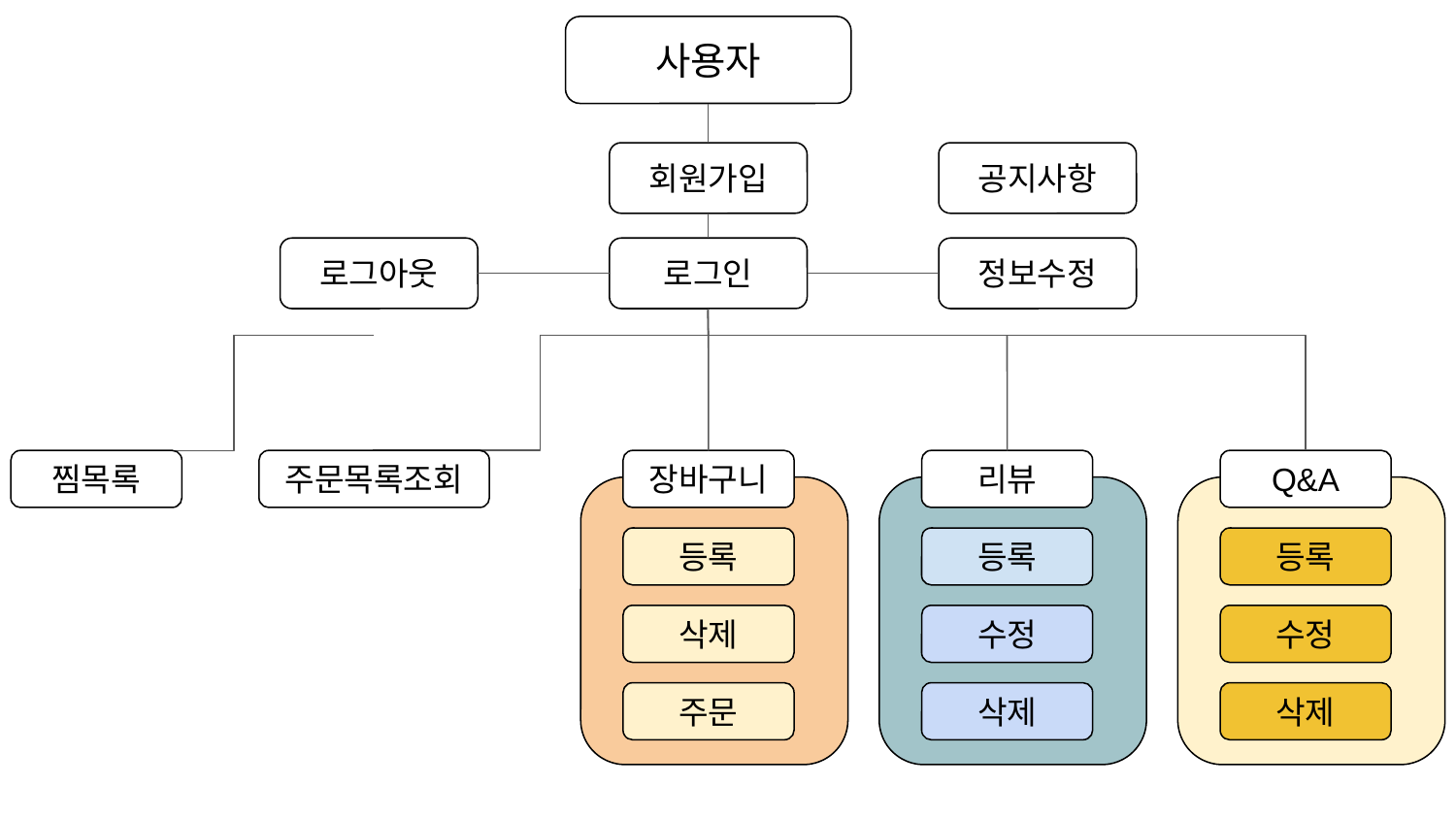

사용자
회원가입
공지사항
로그아웃
로그인
정보수정
찜목록
주문목록조회
리뷰
Q&A
장바구니

등록
등록
등록
수정
수정
삭제
삭제
삭제
주문